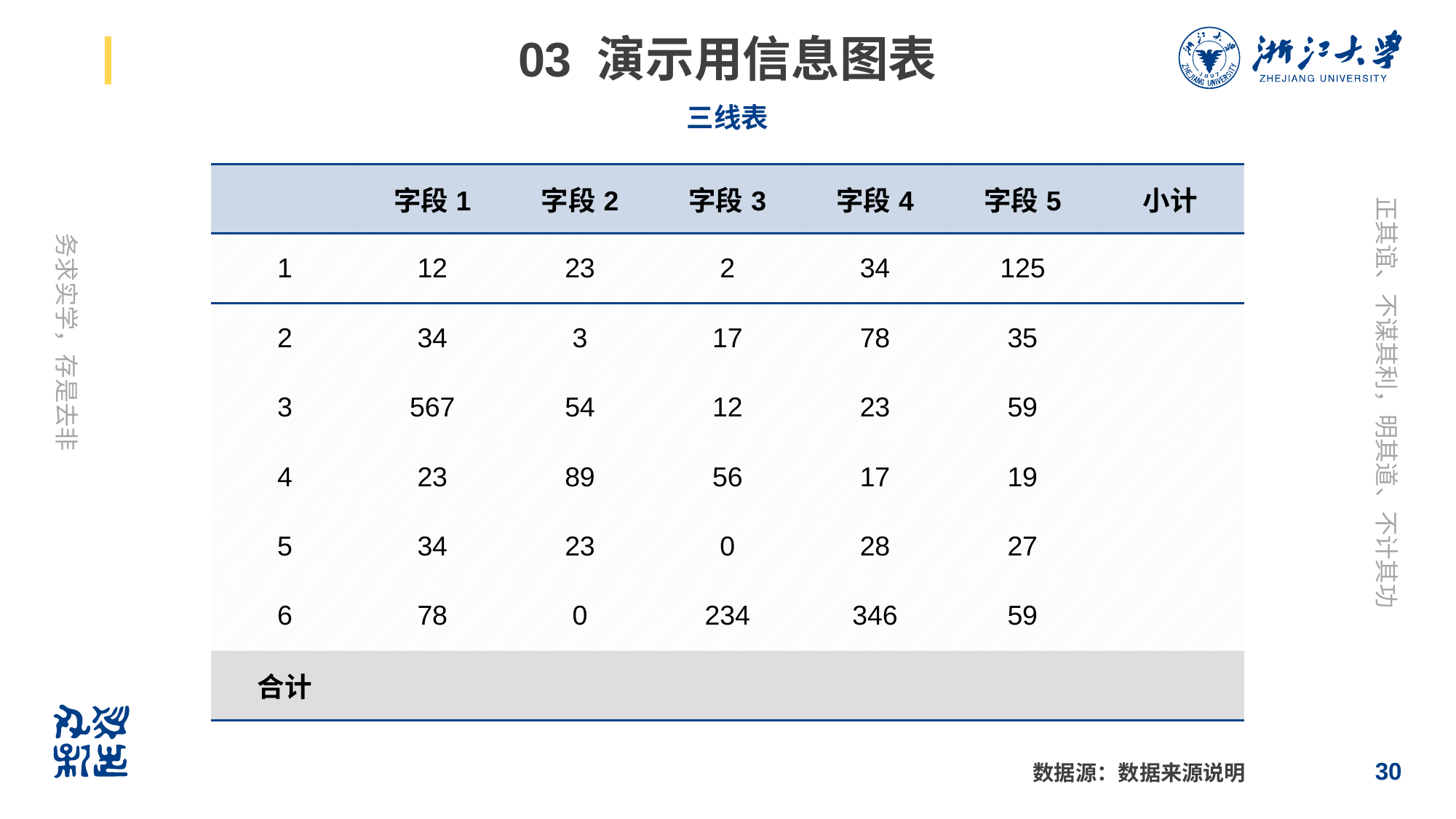

# 03 演示用信息图表
三线表
|  | 字段1 | 字段2 | 字段3 | 字段4 | 字段5 | 小计 |
| --- | --- | --- | --- | --- | --- | --- |
| 1 | 12 | 23 | 2 | 34 | 125 |  |
| 2 | 34 | 3 | 17 | 78 | 35 |  |
| 3 | 567 | 54 | 12 | 23 | 59 |  |
| 4 | 23 | 89 | 56 | 17 | 19 |  |
| 5 | 34 | 23 | 0 | 28 | 27 |  |
| 6 | 78 | 0 | 234 | 346 | 59 |  |
| 合计 |  |  |  |  |  |  |
30
数据源：数据来源说明